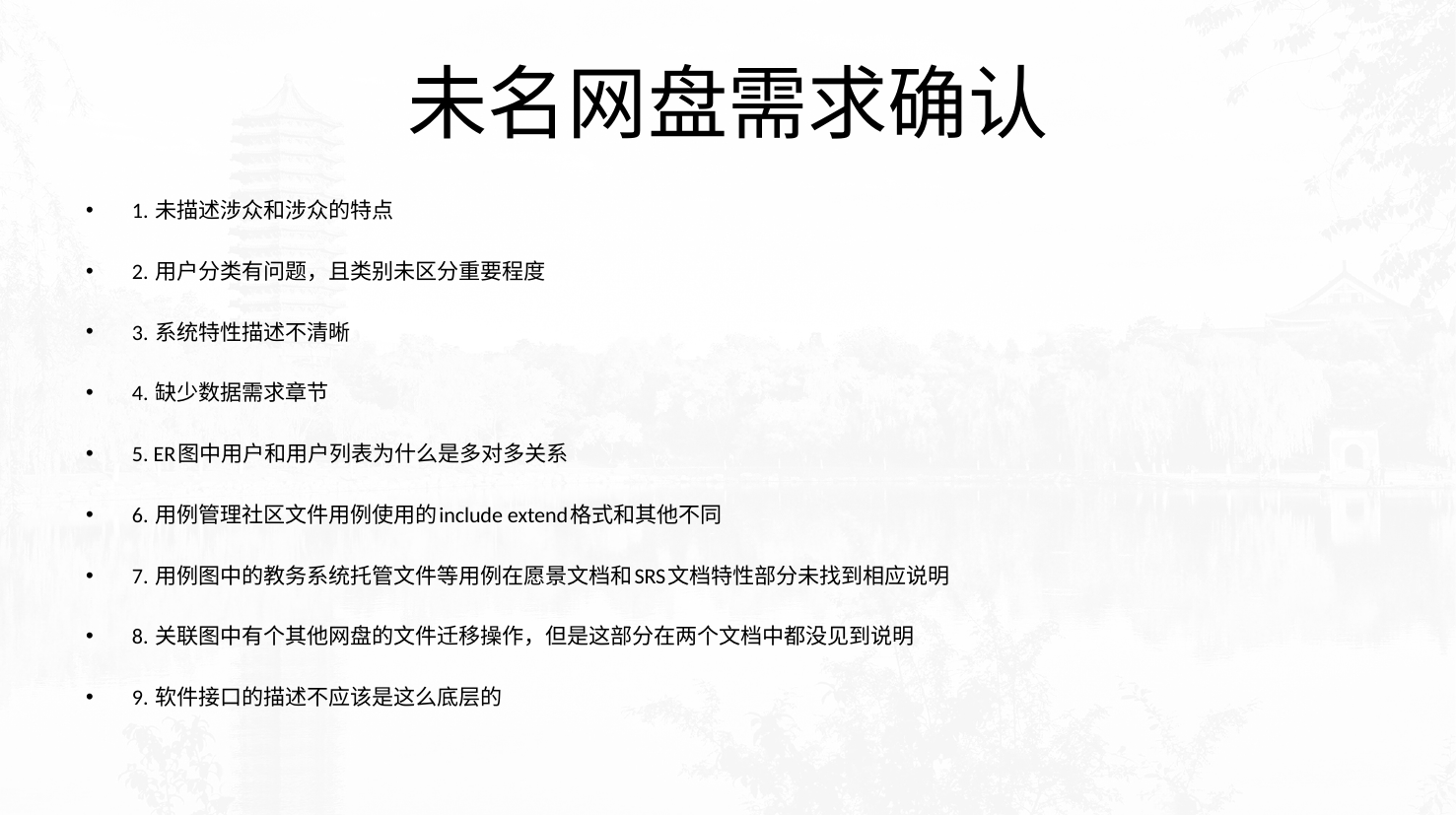

# 未名网盘需求确认
1. 未描述涉众和涉众的特点

2. 用户分类有问题，且类别未区分重要程度

3. 系统特性描述不清晰

4. 缺少数据需求章节

5. ER图中用户和用户列表为什么是多对多关系

6. 用例管理社区文件用例使用的include extend格式和其他不同

7. 用例图中的教务系统托管文件等用例在愿景文档和SRS文档特性部分未找到相应说明

8. 关联图中有个其他网盘的文件迁移操作，但是这部分在两个文档中都没见到说明

9. 软件接口的描述不应该是这么底层的